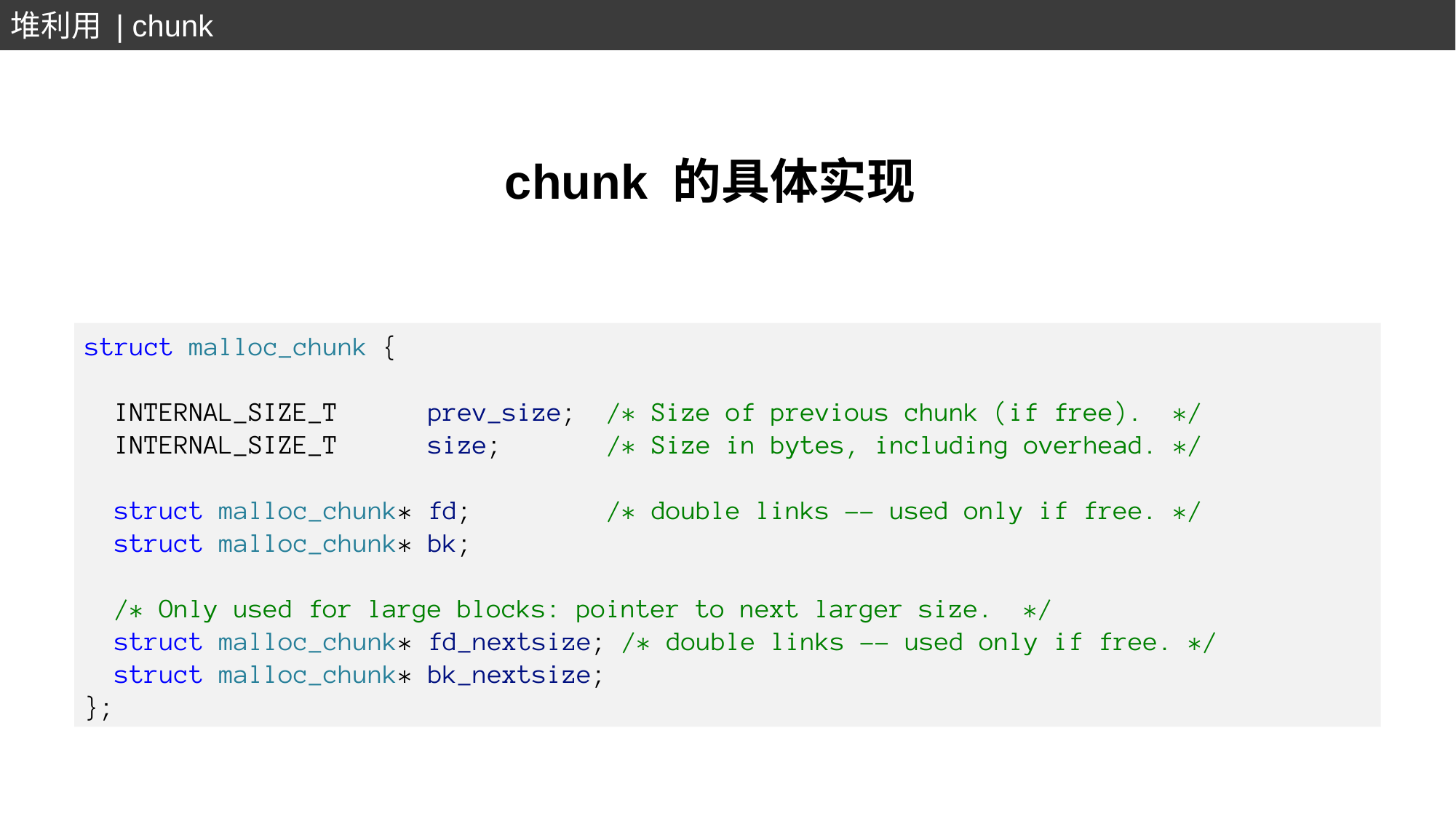

堆利用 | chunk
chunk 的具体实现
struct malloc_chunk {
  INTERNAL_SIZE_T      prev_size;  /* Size of previous chunk (if free).  */
  INTERNAL_SIZE_T      size;       /* Size in bytes, including overhead. */
  struct malloc_chunk* fd;         /* double links -- used only if free. */
  struct malloc_chunk* bk;
  /* Only used for large blocks: pointer to next larger size.  */
  struct malloc_chunk* fd_nextsize; /* double links -- used only if free. */
  struct malloc_chunk* bk_nextsize;
};